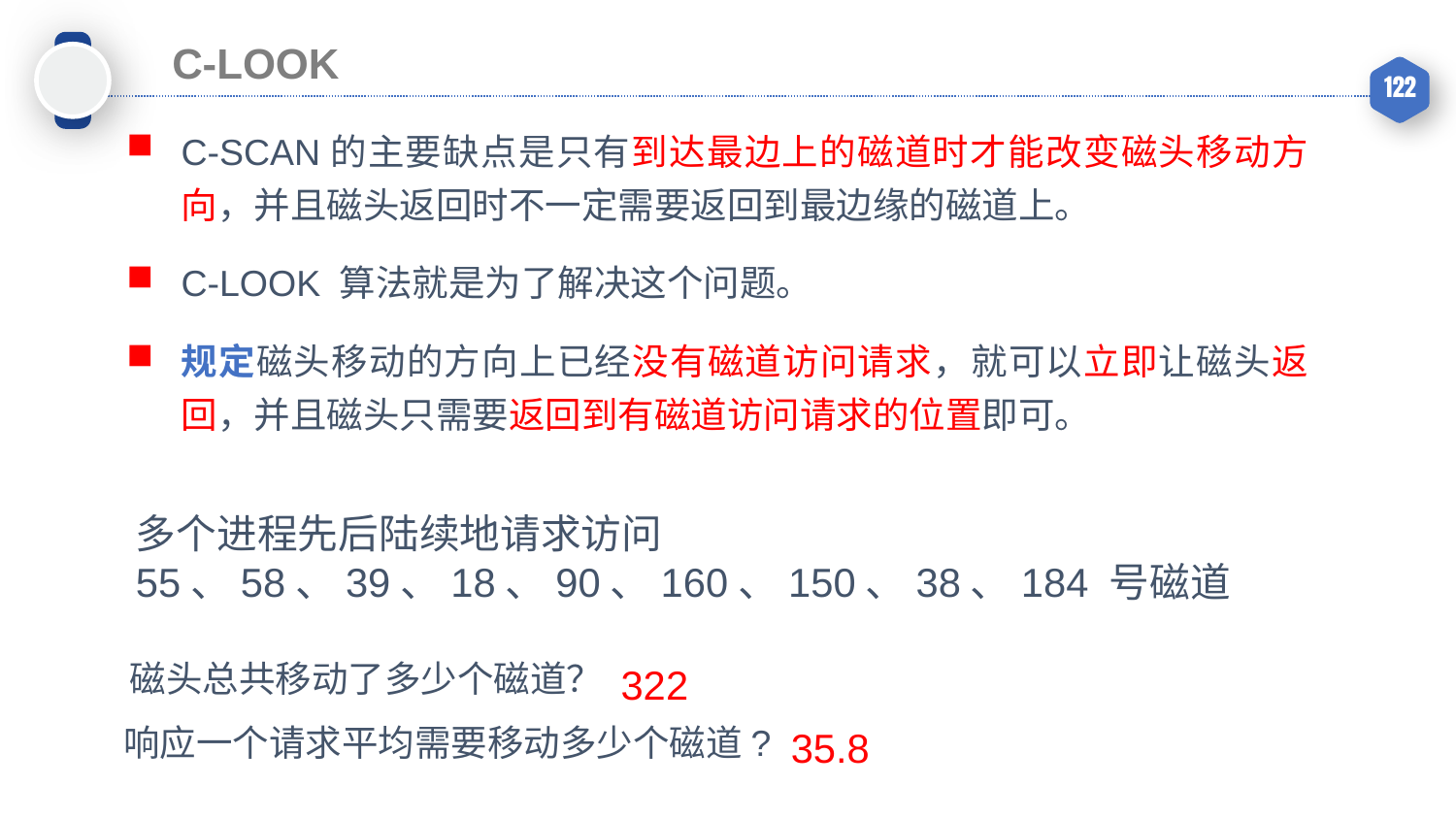

C-LOOK
C-SCAN的主要缺点是只有到达最边上的磁道时才能改变磁头移动方向，并且磁头返回时不一定需要返回到最边缘的磁道上。
C-LOOK 算法就是为了解决这个问题。
规定磁头移动的方向上已经没有磁道访问请求，就可以立即让磁头返回，并且磁头只需要返回到有磁道访问请求的位置即可。
多个进程先后陆续地请求访问 55、58、39、18、90、160、150、38、184 号磁道
322
磁头总共移动了多少个磁道？
响应一个请求平均需要移动多少个磁道?
35.8